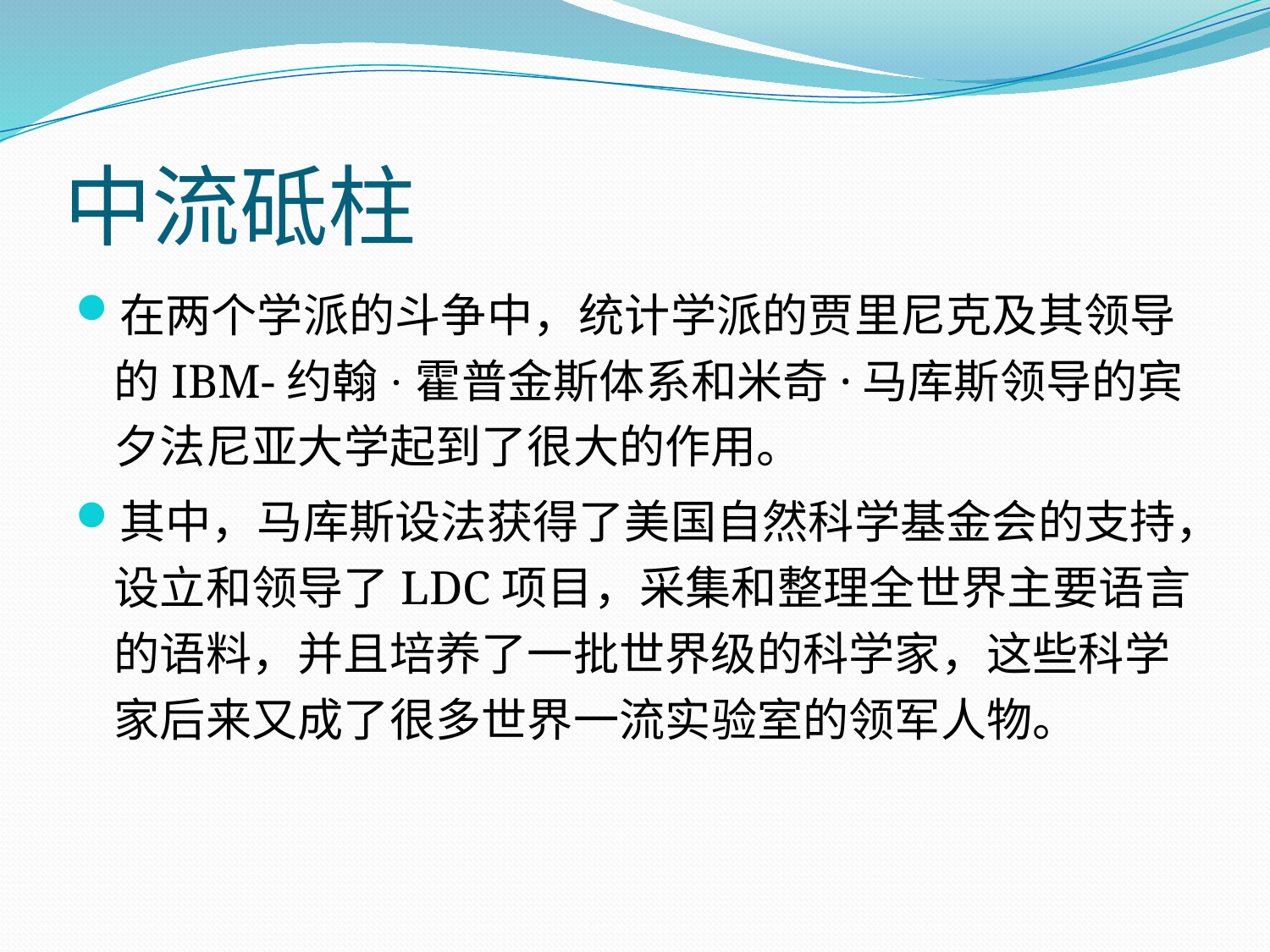

# 中流砥柱
在两个学派的斗争中，统计学派的贾里尼克及其领导的IBM-约翰·霍普金斯体系和米奇·马库斯领导的宾夕法尼亚大学起到了很大的作用。
其中，马库斯设法获得了美国自然科学基金会的支持，设立和领导了LDC项目，采集和整理全世界主要语言的语料，并且培养了一批世界级的科学家，这些科学家后来又成了很多世界一流实验室的领军人物。